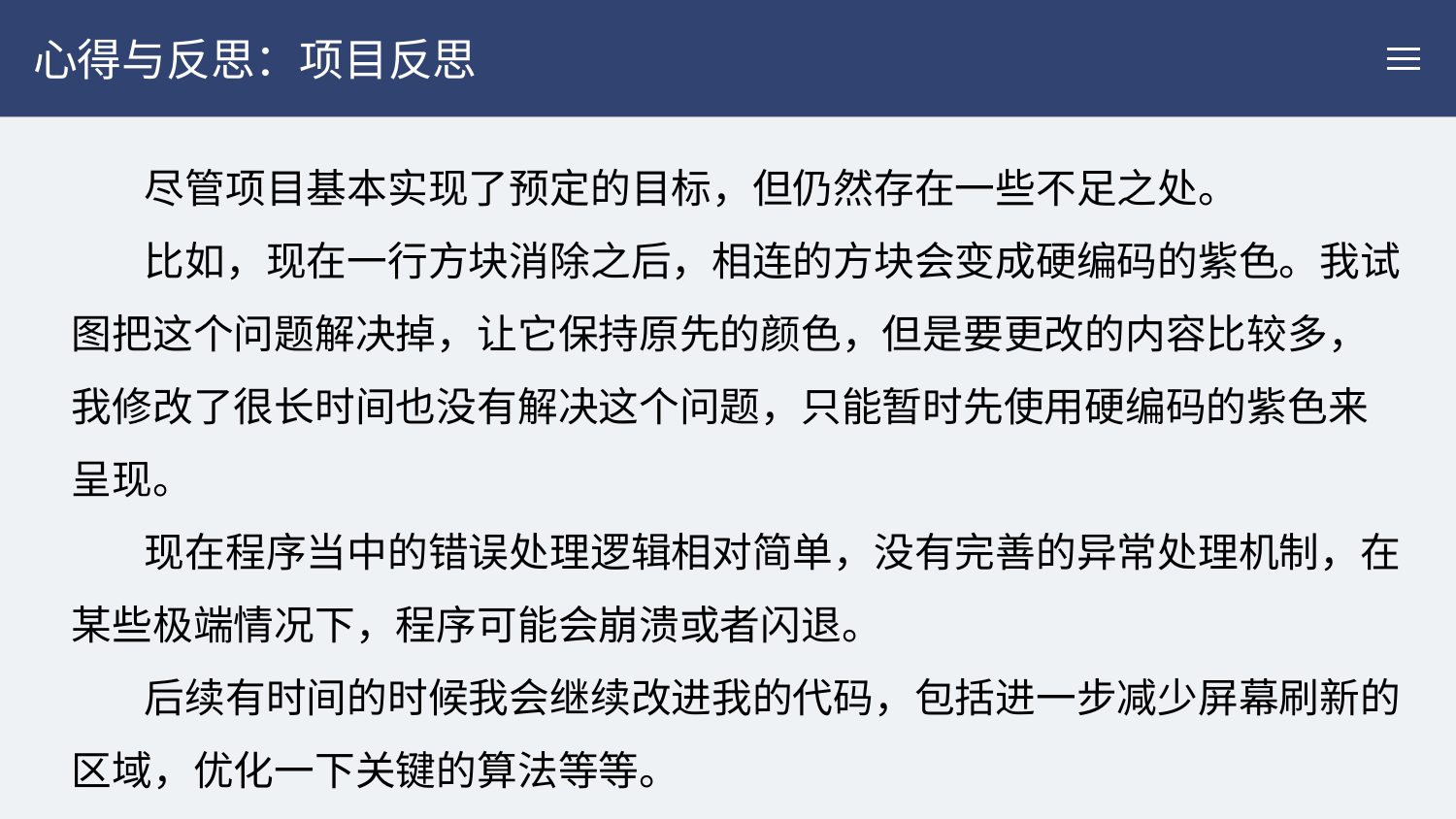

心得与反思：项目反思
尽管项目基本实现了预定的目标，但仍然存在一些不足之处。
比如，现在一行方块消除之后，相连的方块会变成硬编码的紫色。我试图把这个问题解决掉，让它保持原先的颜色，但是要更改的内容比较多，我修改了很长时间也没有解决这个问题，只能暂时先使用硬编码的紫色来呈现。
现在程序当中的错误处理逻辑相对简单，没有完善的异常处理机制，在某些极端情况下，程序可能会崩溃或者闪退。
后续有时间的时候我会继续改进我的代码，包括进一步减少屏幕刷新的区域，优化一下关键的算法等等。